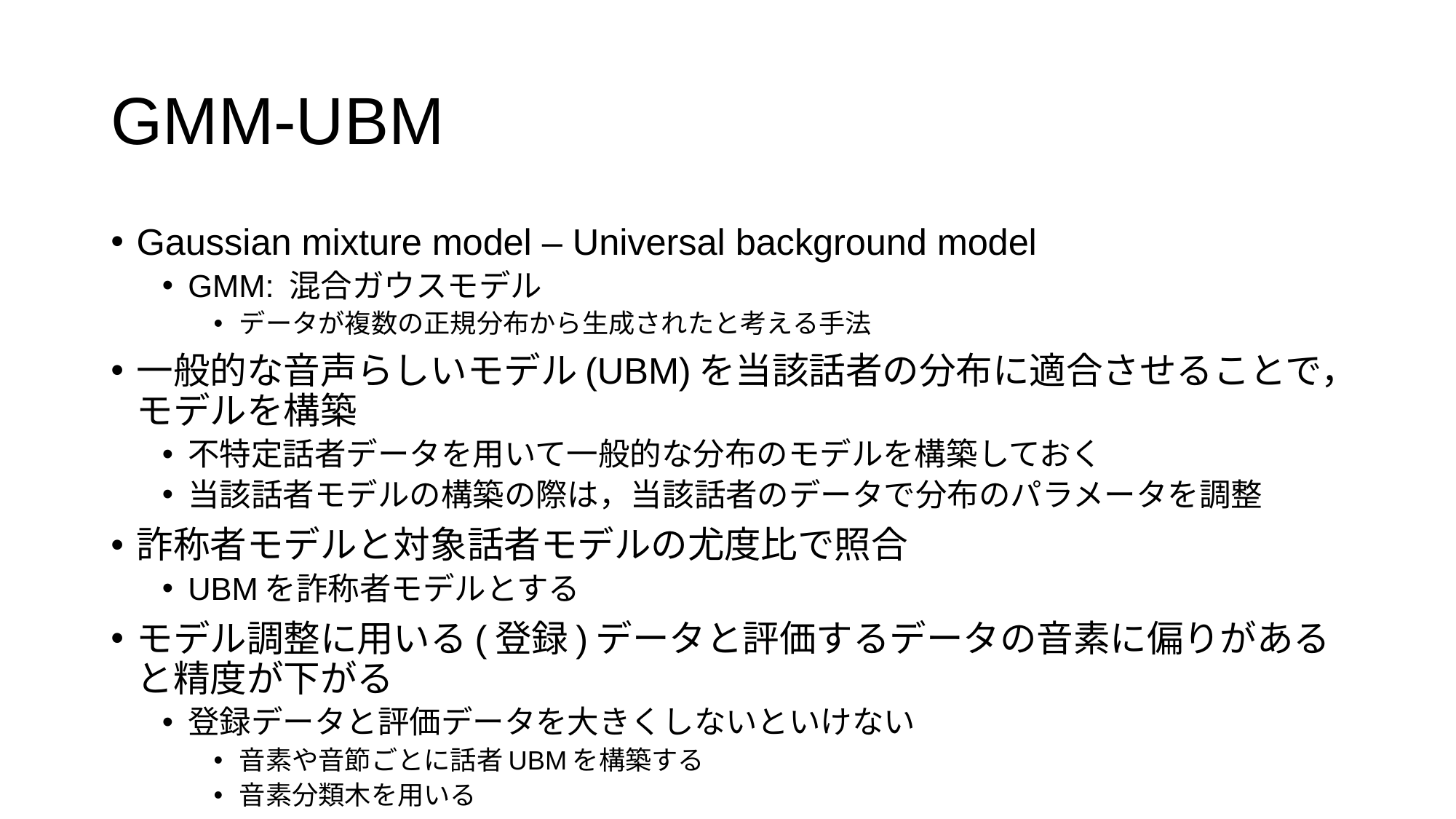

# GMM-UBM
Gaussian mixture model – Universal background model
GMM: 混合ガウスモデル
データが複数の正規分布から生成されたと考える手法
一般的な音声らしいモデル(UBM)を当該話者の分布に適合させることで，モデルを構築
不特定話者データを用いて一般的な分布のモデルを構築しておく
当該話者モデルの構築の際は，当該話者のデータで分布のパラメータを調整
詐称者モデルと対象話者モデルの尤度比で照合
UBMを詐称者モデルとする
モデル調整に用いる(登録)データと評価するデータの音素に偏りがあると精度が下がる
登録データと評価データを大きくしないといけない
音素や音節ごとに話者UBMを構築する
音素分類木を用いる